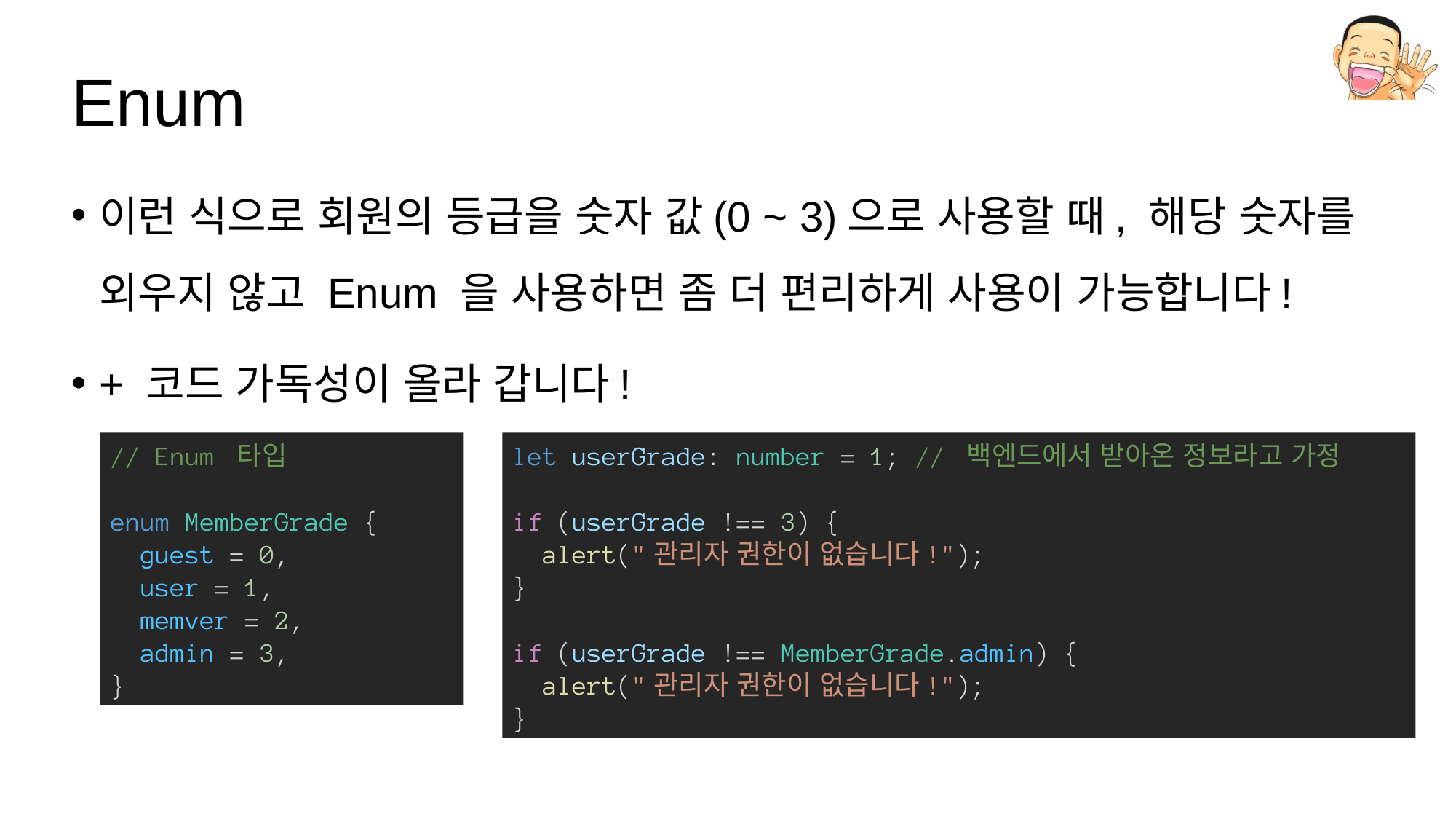

# Enum
이런 식으로 회원의 등급을 숫자 값(0 ~ 3)으로 사용할 때, 해당 숫자를 외우지 않고 Enum 을 사용하면 좀 더 편리하게 사용이 가능합니다!
+ 코드 가독성이 올라 갑니다!
// Enum 타입

enum MemberGrade {
  guest = 0,
  user = 1,
  memver = 2,
  admin = 3,
}
let userGrade: number = 1; // 백엔드에서 받아온 정보라고 가정
if (userGrade !== 3) {
  alert("관리자 권한이 없습니다!");
}
if (userGrade !== MemberGrade.admin) {
  alert("관리자 권한이 없습니다!");
}